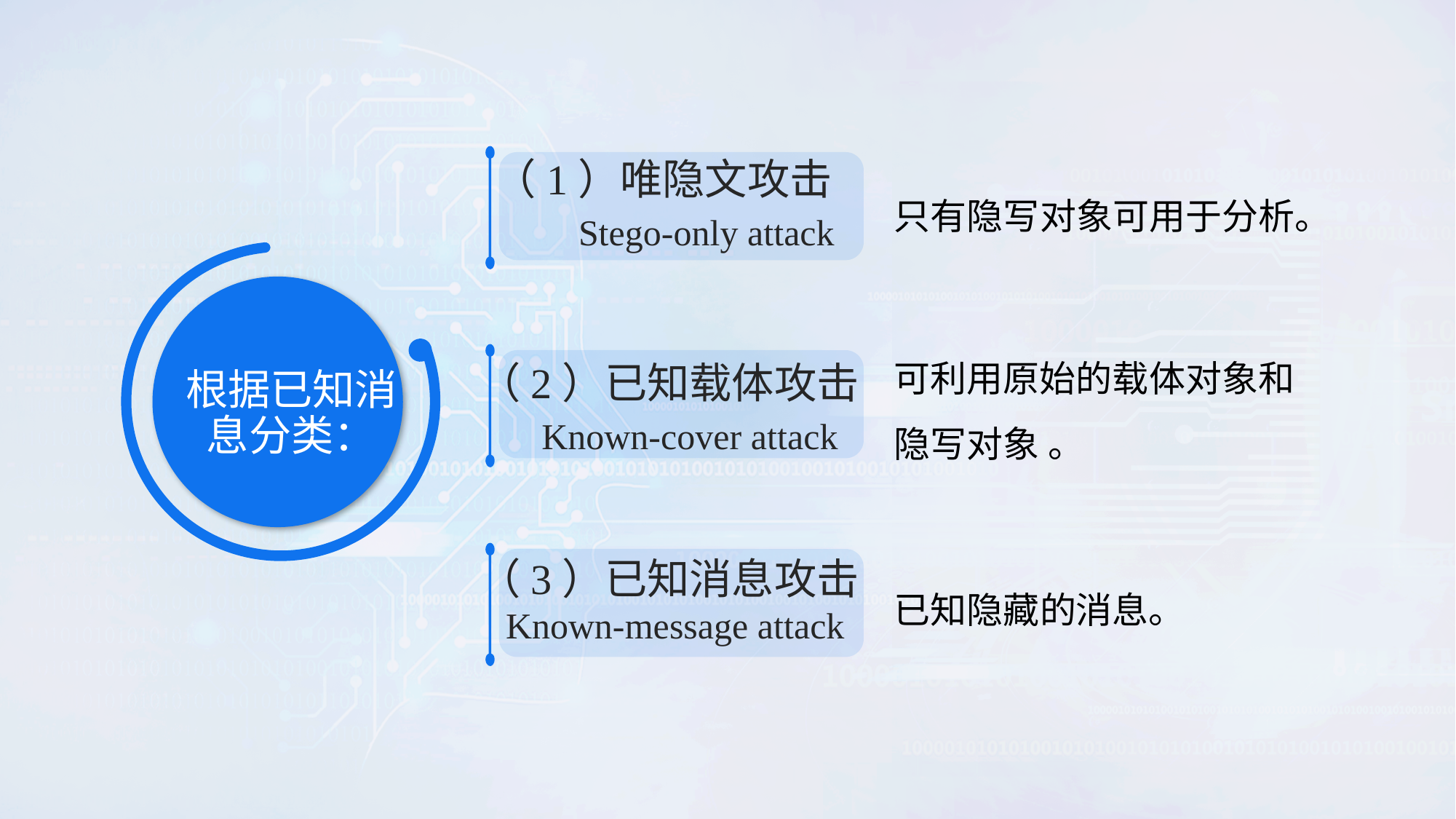

（1）唯隐文攻击
        Stego-only attack

只有隐写对象可用于分析。

可利用原始的载体对象和隐写对象 。

（2）已知载体攻击
      Known-cover attack

根据已知消息分类：

（3）已知消息攻击
   Known-message attack

已知隐藏的消息。